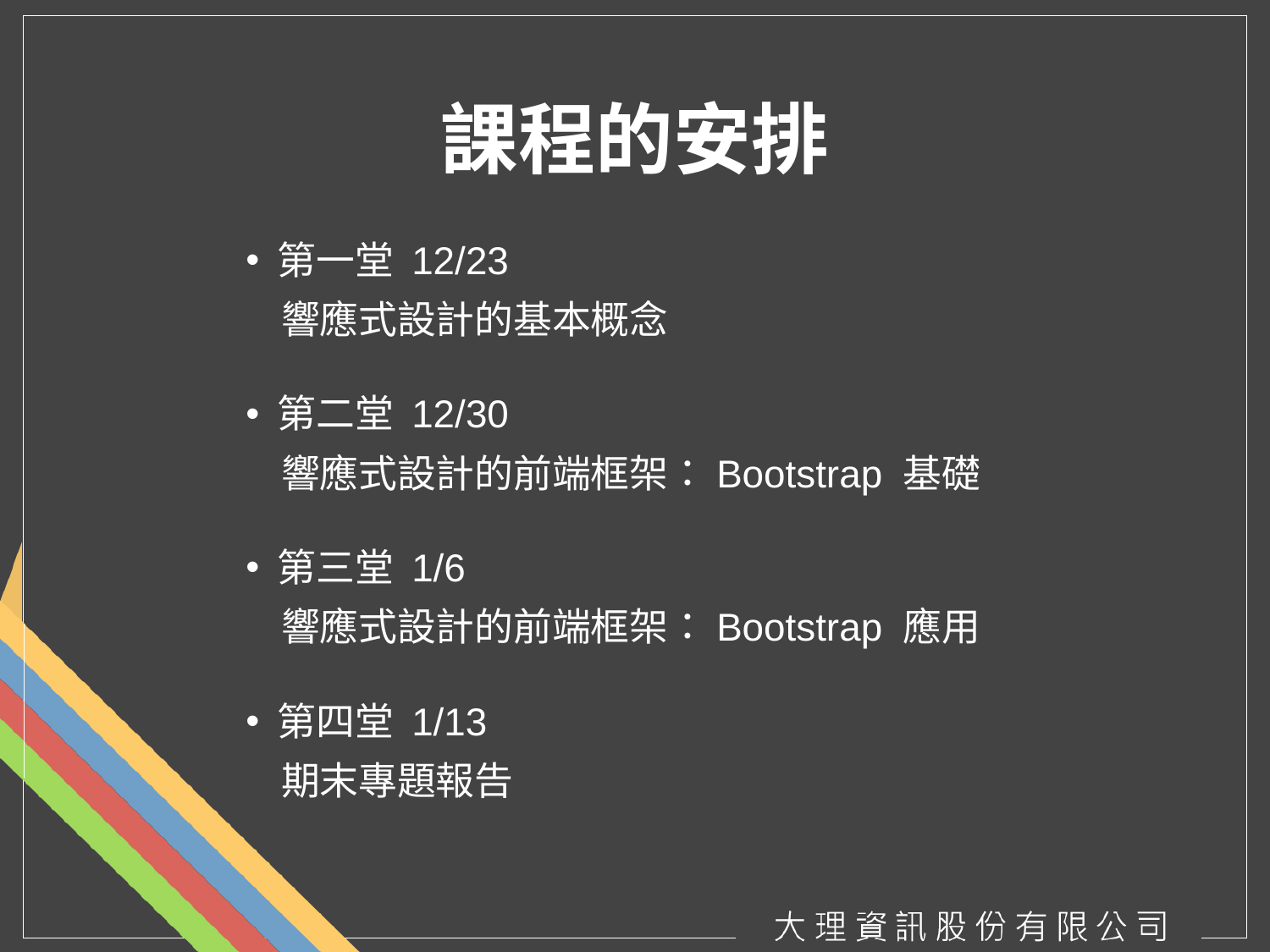

# 課程的安排
第一堂 12/23
   響應式設計的基本概念

第二堂 12/30
   響應式設計的前端框架：Bootstrap 基礎

第三堂 1/6
   響應式設計的前端框架：Bootstrap 應用

第四堂 1/13
   期末專題報告